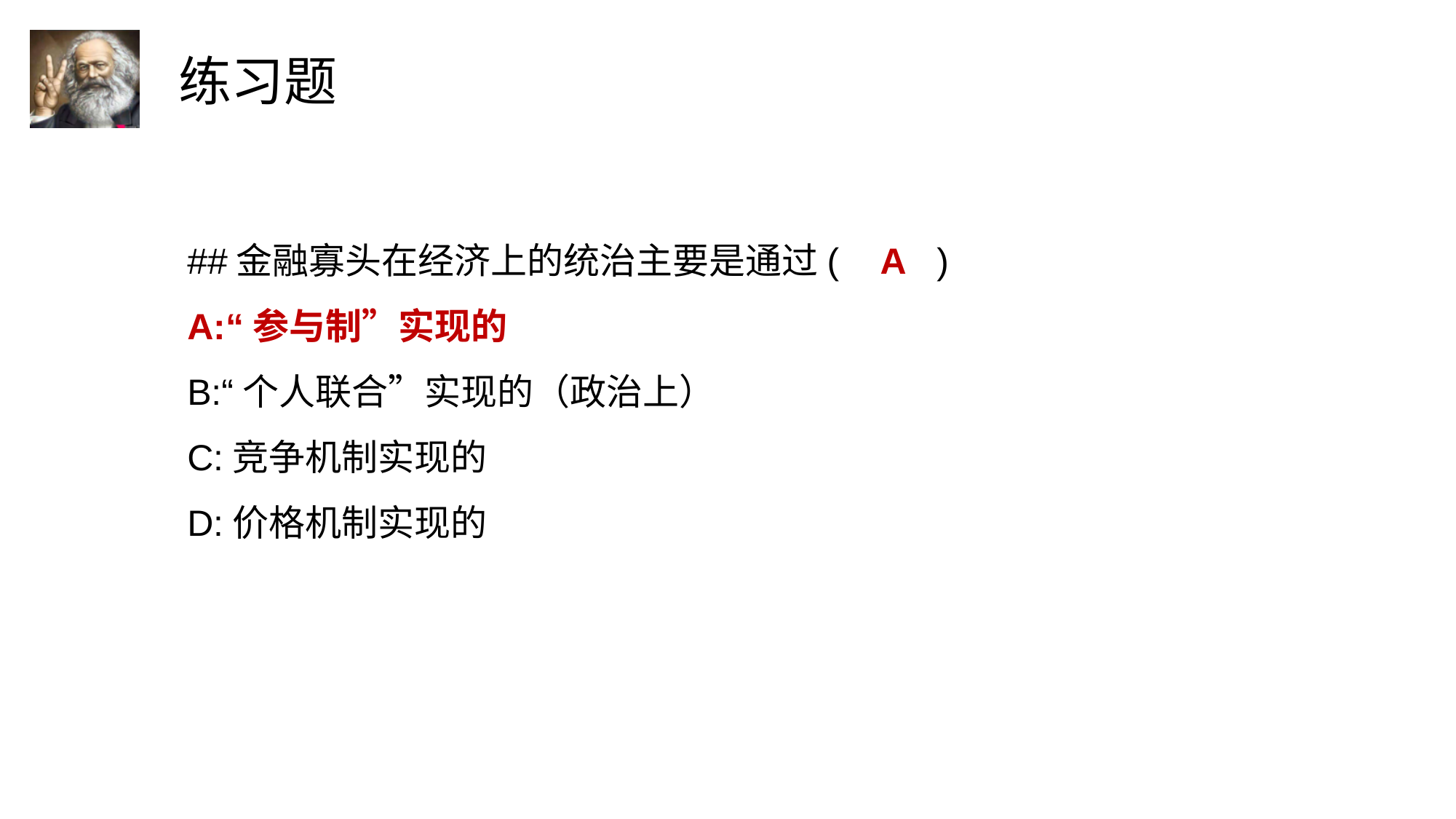

##金融寡头在经济上的统治主要是通过(    A   )
A:“参与制”实现的
B:“个人联合”实现的（政治上）
C:竞争机制实现的
D:价格机制实现的